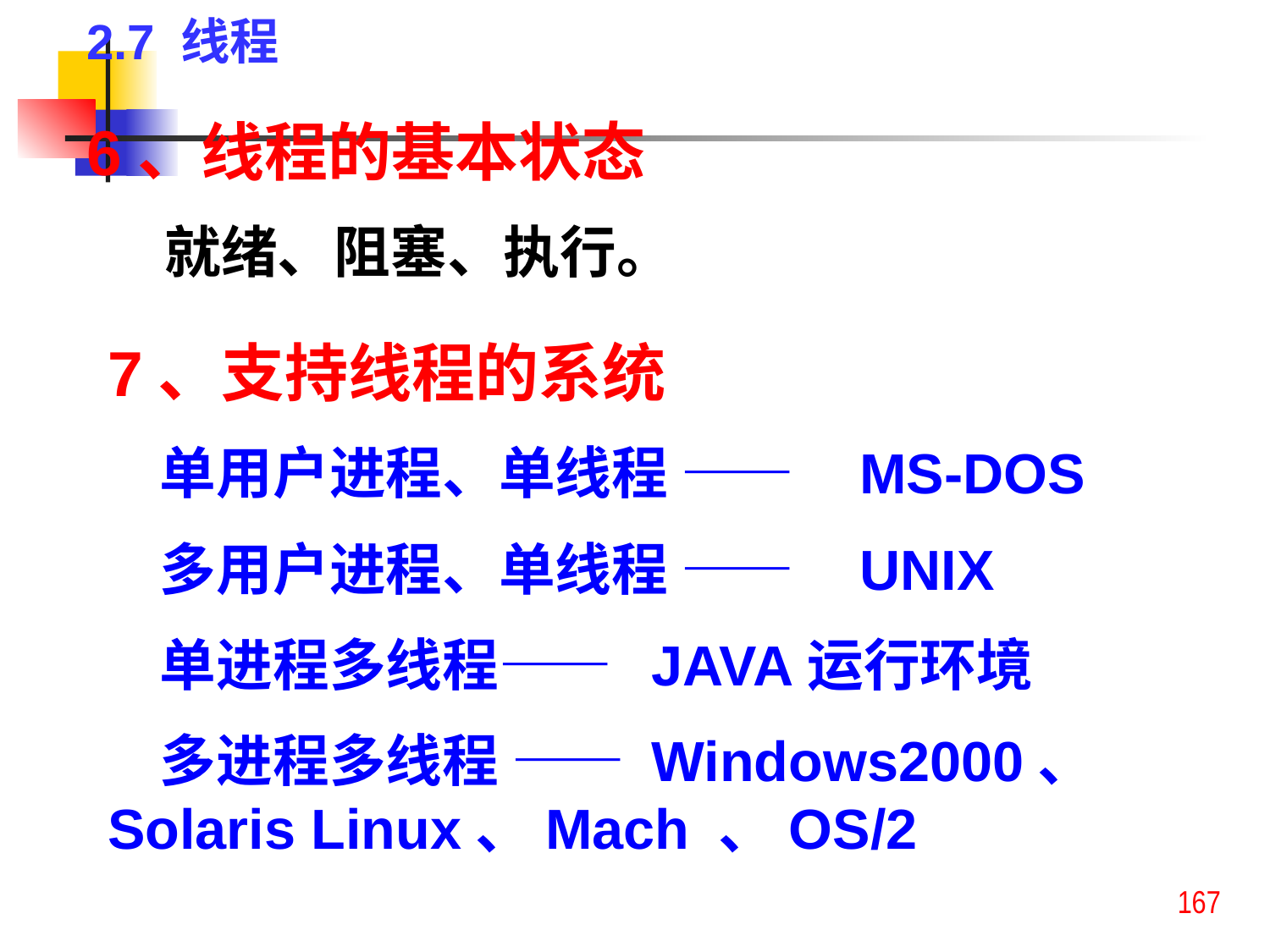

2.7 线程
6、线程的基本状态
     就绪、阻塞、执行。
7、支持线程的系统
   单用户进程、单线程 ——    MS-DOS
   多用户进程、单线程 ——    UNIX
   单进程多线程——  JAVA运行环境
   多进程多线程 —— Windows2000、 Solaris Linux、Mach 、OS/2
167